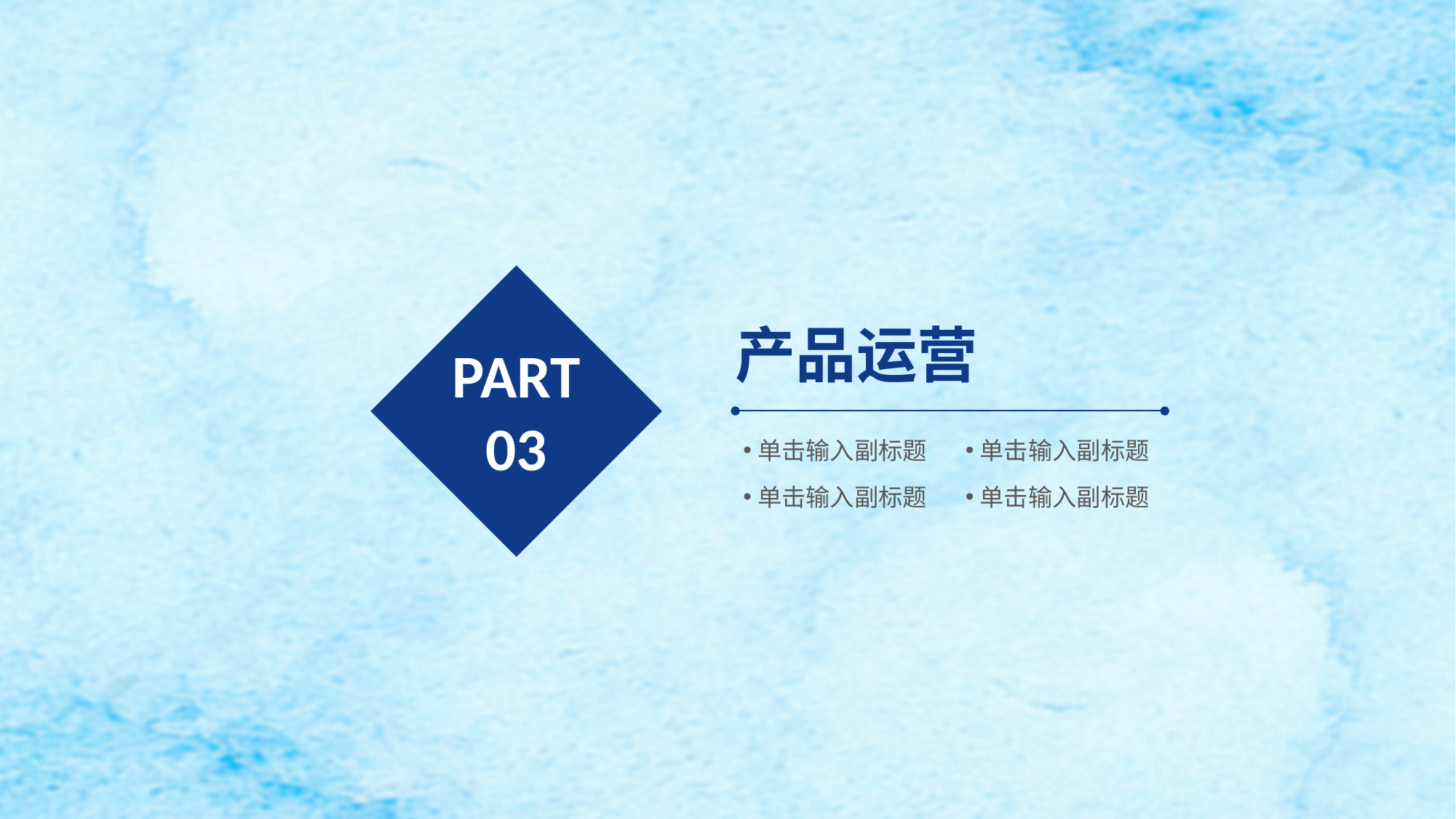

产品运营
PART
03
单击输入副标题
单击输入副标题
单击输入副标题
单击输入副标题